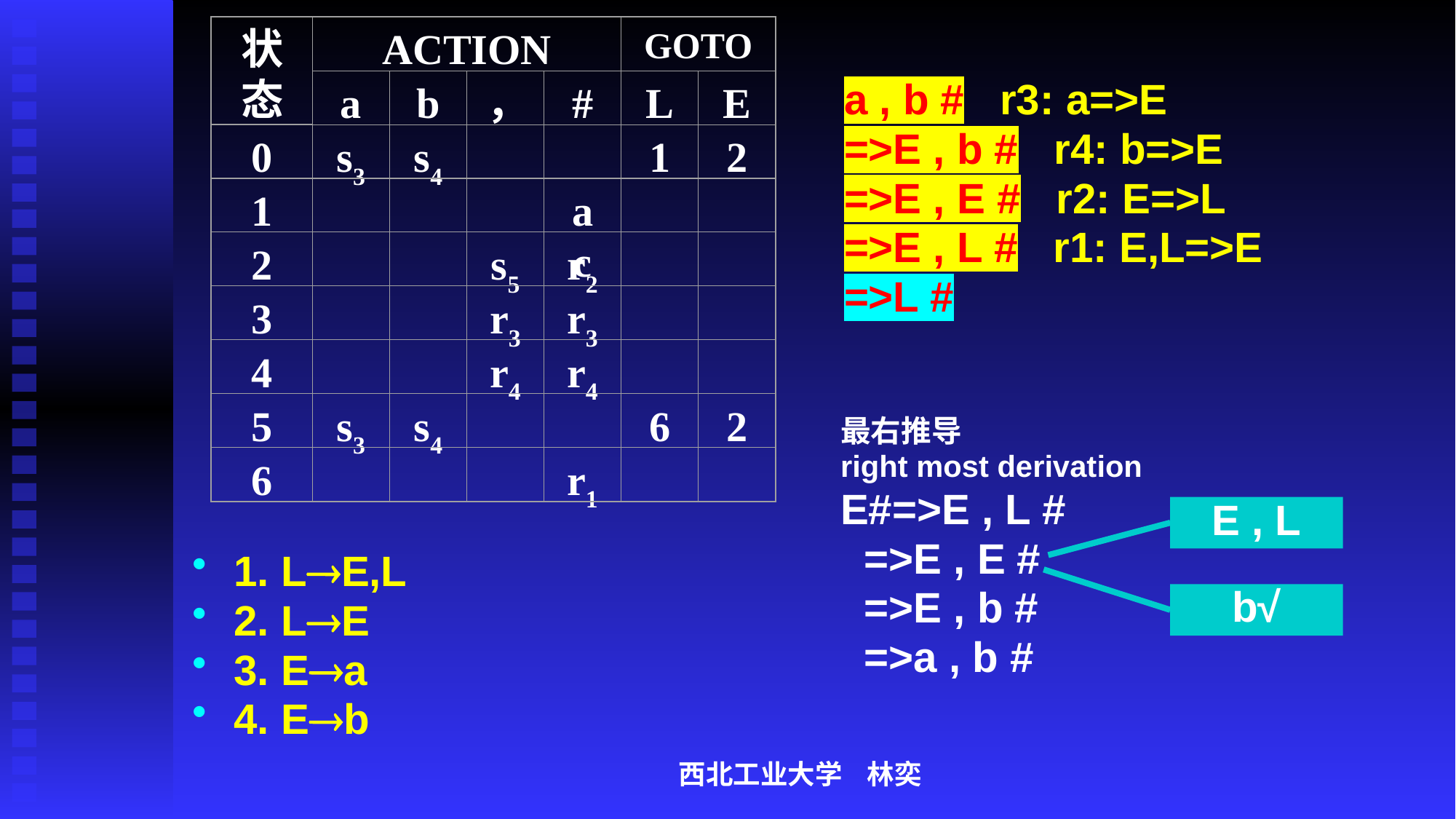

状态

ACTION

GOTO

a

b

，

#

L

E

0

s3

s4

1

2

1

ac

2

s5

r2

3

r3

r3

4

r4

r4

5

s3

s4

6

2

6

r1

a , b #   r3: a=>E
=>E , b #   r4: b=>E
=>E , E #   r2: E=>L
=>E , L #   r1: E,L=>E
=>L #
最右推导
right most derivation
E#=>E , L #
  =>E , E #
  =>E , b #
  =>a , b #
E , L
1. L→E,L
2. L→E
3. E→a
4. E→b
b√
西北工业大学    林奕
15